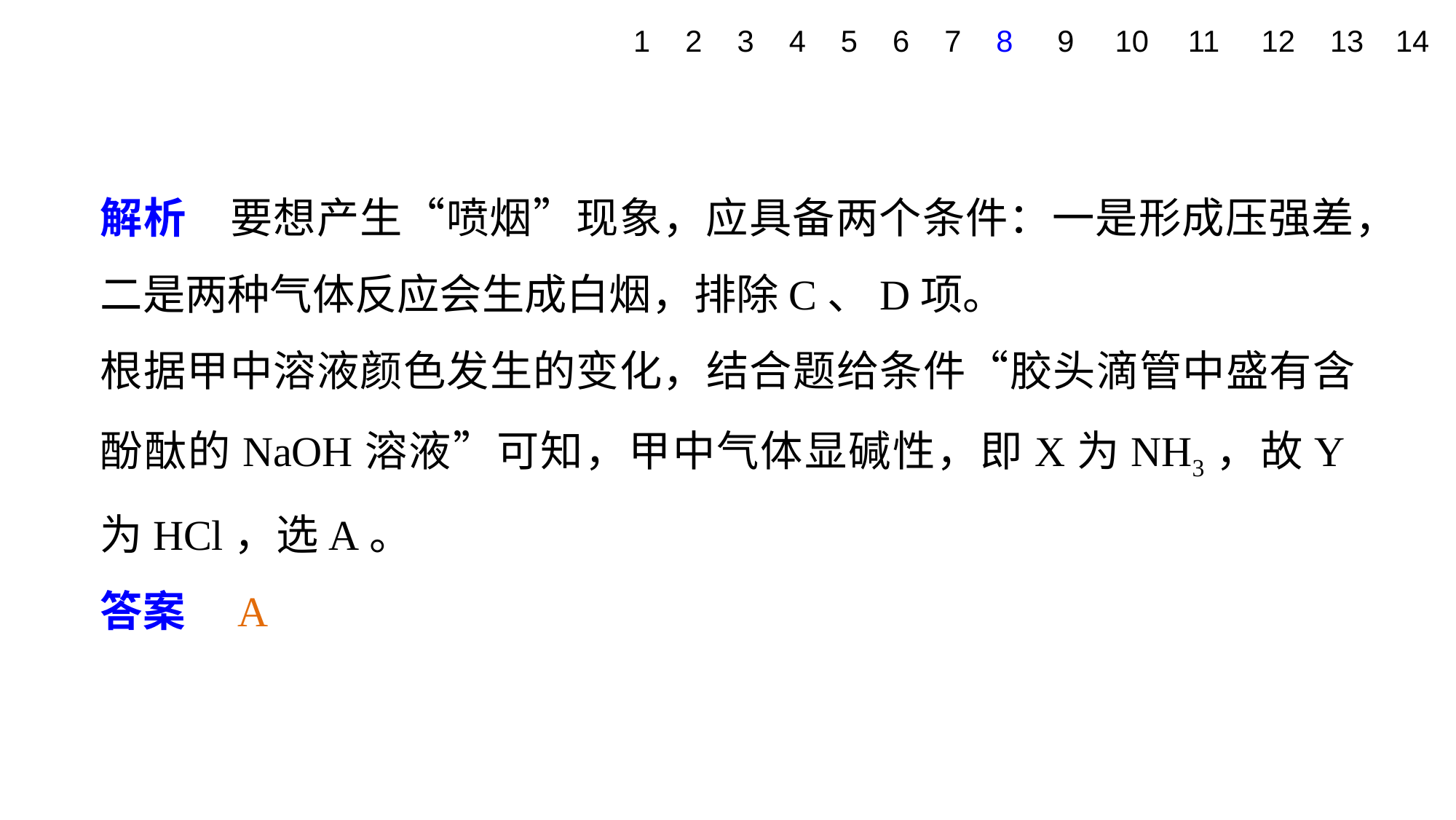

1
2
3
4
5
6
7
8
9
10
11
12
13
14
解析　要想产生“喷烟”现象，应具备两个条件：一是形成压强差，二是两种气体反应会生成白烟，排除C、D项。
根据甲中溶液颜色发生的变化，结合题给条件“胶头滴管中盛有含酚酞的NaOH溶液”可知，甲中气体显碱性，即X为NH3，故Y为HCl，选A。
答案　A